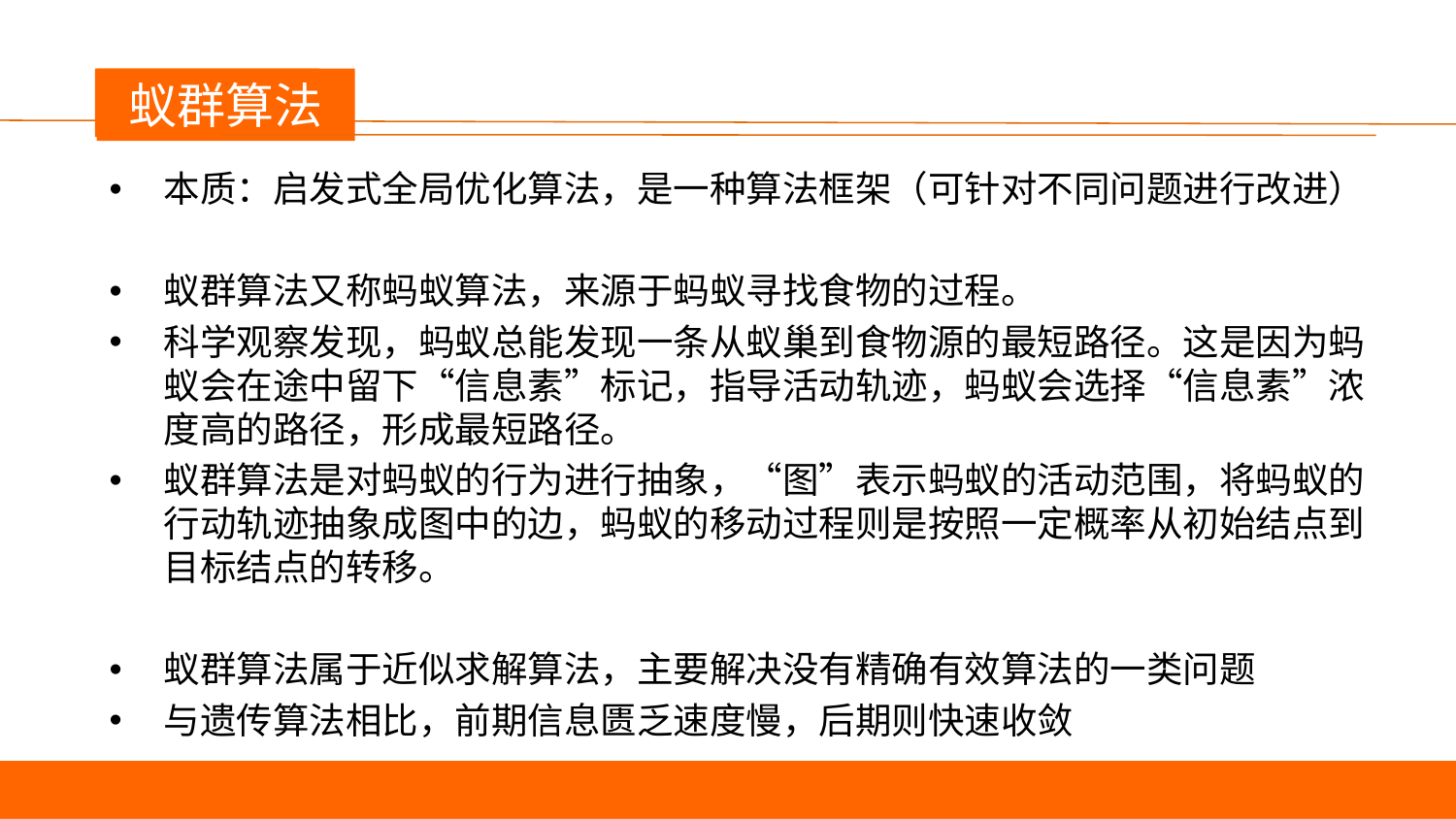

蚁群算法
本质：启发式全局优化算法，是一种算法框架（可针对不同问题进行改进）

蚁群算法又称蚂蚁算法，来源于蚂蚁寻找食物的过程。
科学观察发现，蚂蚁总能发现一条从蚁巢到食物源的最短路径。这是因为蚂蚁会在途中留下“信息素”标记，指导活动轨迹，蚂蚁会选择“信息素”浓度高的路径，形成最短路径。
蚁群算法是对蚂蚁的行为进行抽象，“图”表示蚂蚁的活动范围，将蚂蚁的行动轨迹抽象成图中的边，蚂蚁的移动过程则是按照一定概率从初始结点到目标结点的转移。

蚁群算法属于近似求解算法，主要解决没有精确有效算法的一类问题
与遗传算法相比，前期信息匮乏速度慢，后期则快速收敛